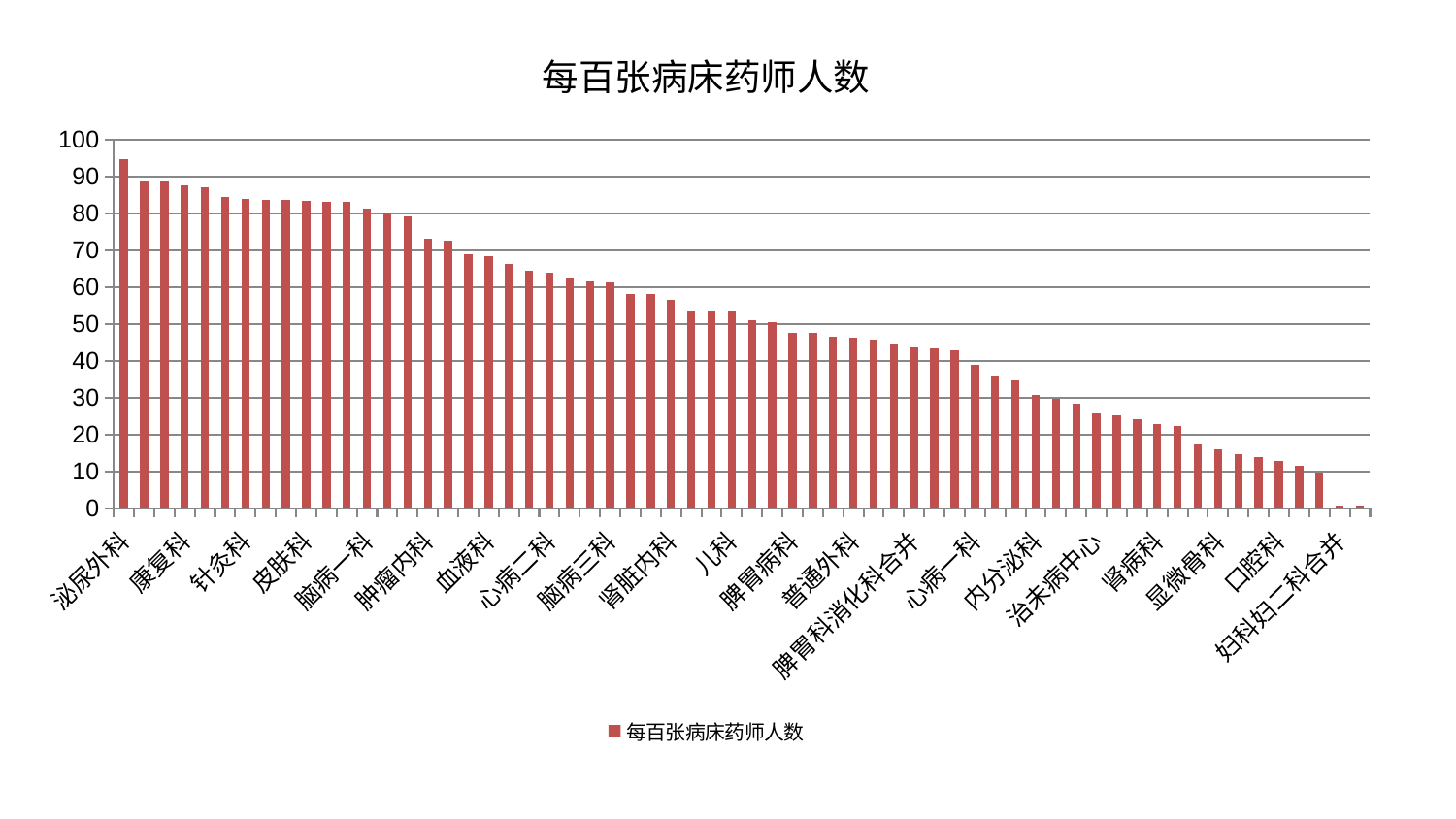

### Chart: 每百张病床药师人数

| Category | 每百张病床药师人数 |
|---|---|
| 泌尿外科 | 94.66646527508318 |
| 中医经典科 | 88.73482135472477 |
| 综合内科 | 88.541653878676 |
| 康复科 | 87.60340491810818 |
| 微创骨科 | 87.19292392943095 |
| 小儿推拿科 | 84.56871878336636 |
| 针灸科 | 83.9931572480143 |
| 重症医学科 | 83.69873340006917 |
| 小儿骨科 | 83.54744628825468 |
| 皮肤科 | 83.39415230629714 |
| 消化内科 | 83.25293867994341 |
| 脑病二科 | 83.08152522878535 |
| 脑病一科 | 81.18471651223996 |
| 医院 | 80.08049844658612 |
| 脊柱骨科 | 79.09714994764354 |
| 肿瘤内科 | 73.1740748326921 |
| 身心医学科 | 72.5756605933952 |
| 骨科 | 69.01252565410134 |
| 血液科 | 68.30933224418688 |
| 心血管内科 | 66.36041036093154 |
| 胸外科 | 64.4836107685126 |
| 心病二科 | 64.0116891881257 |
| 妇二科 | 62.65170711682699 |
| 推拿科 | 61.63076966614531 |
| 脑病三科 | 61.39792599717262 |
| 关节骨科 | 58.17312004721727 |
| 呼吸内科 | 58.02933028040329 |
| 肾脏内科 | 56.56481635380102 |
| 风湿病科 | 53.72766900332022 |
| 西区重症医学科 | 53.70743475383304 |
| 儿科 | 53.41073551300548 |
| 神经内科 | 51.02688140505205 |
| 眼科 | 50.620177718041745 |
| 脾胃病科 | 47.72394541043883 |
| 神经外科 | 47.696480729912196 |
| 心病三科 | 46.65641624646444 |
| 普通外科 | 46.17896296617947 |
| 中医外治中心 | 45.76920074304076 |
| 心病四科 | 44.34096964810341 |
| 脾胃科消化科合并 | 43.689800400033405 |
| 耳鼻喉科 | 43.286892318535266 |
| 老年医学科 | 42.93254448484005 |
| 心病一科 | 38.84285295189007 |
| 肝病科 | 36.091607994076384 |
| 肛肠科 | 34.58394603433359 |
| 内分泌科 | 30.66452873811185 |
| 创伤骨科 | 29.714282192965946 |
| 妇科 | 28.26517616190427 |
| 治未病中心 | 25.834011568005643 |
| 美容皮肤科 | 25.152179733980297 |
| 东区肾病科 | 24.15466613971653 |
| 肾病科 | 22.962573698270305 |
| 乳腺甲状腺外科 | 22.378443594381903 |
| 肝胆外科 | 17.365682850693574 |
| 显微骨科 | 15.931576610345942 |
| 男科 | 14.72057103254658 |
| 运动损伤骨科 | 13.84818743650884 |
| 口腔科 | 12.858777293741298 |
| 周围血管科 | 11.604668365512282 |
| 东区重症医学科 | 9.731911695016882 |
| 妇科妇二科合并 | 0.8682780484572161 |
| 产科 | 0.7002570984624645 |
203